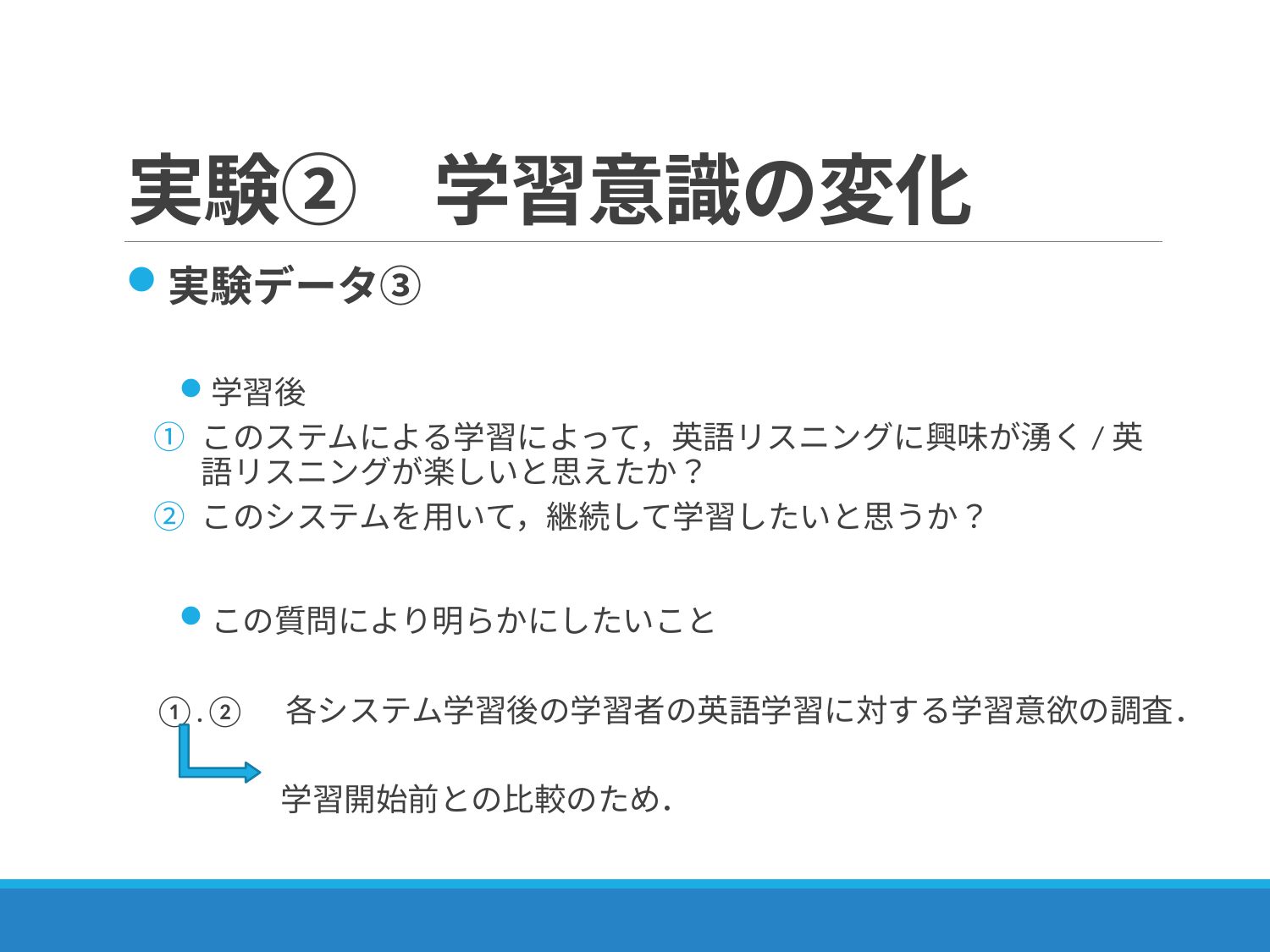

# 実験②　学習意識の変化
実験データ③

学習後
このステムによる学習によって，英語リスニングに興味が湧く/英語リスニングが楽しいと思えたか？
このシステムを用いて，継続して学習したいと思うか？

この質問により明らかにしたいこと

①.②　各システム学習後の学習者の英語学習に対する学習意欲の調査．

　　　　学習開始前との比較のため．

36